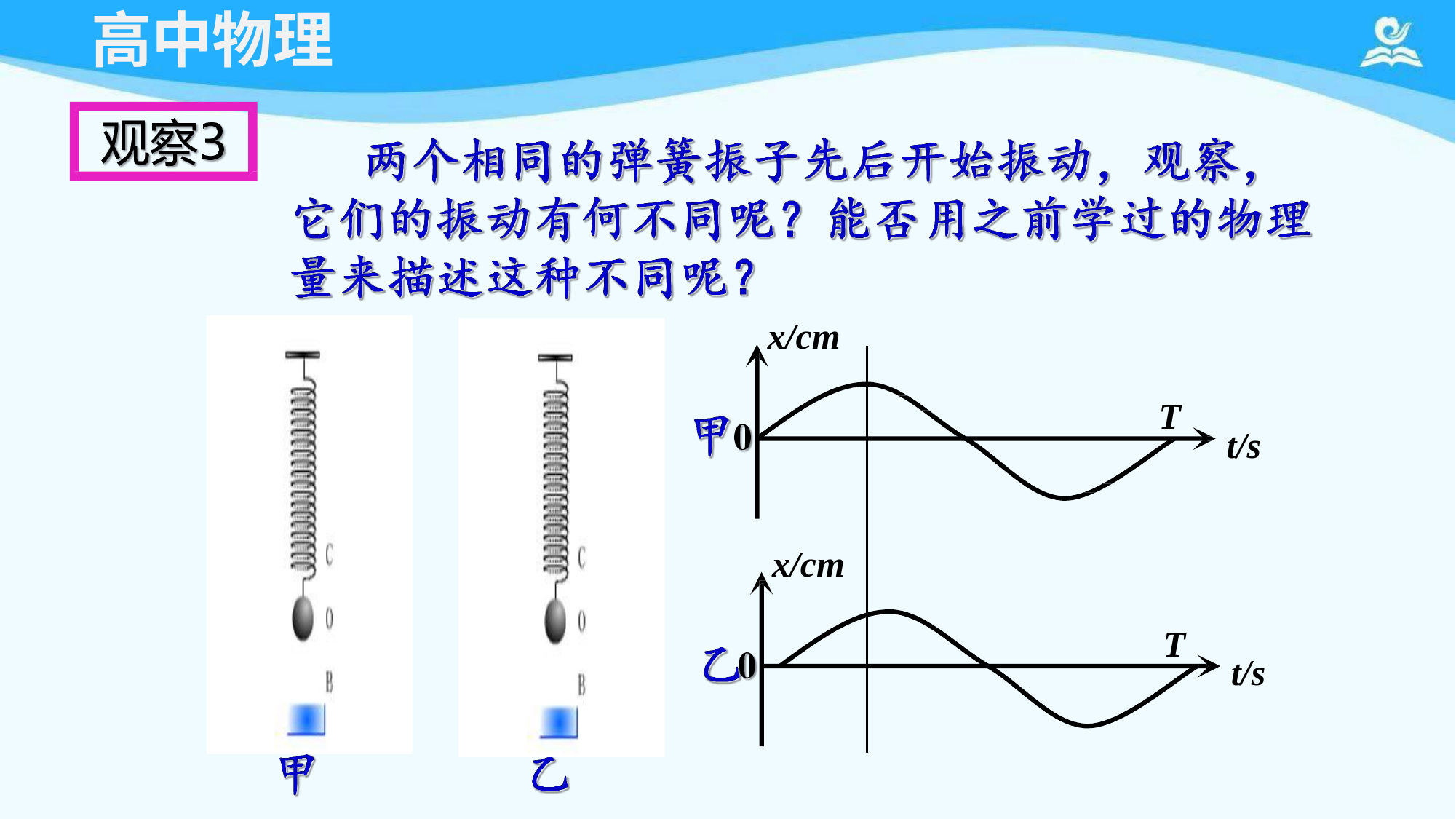

# 高中物理

x/cm

T

t/s

x/cm

T

t/s